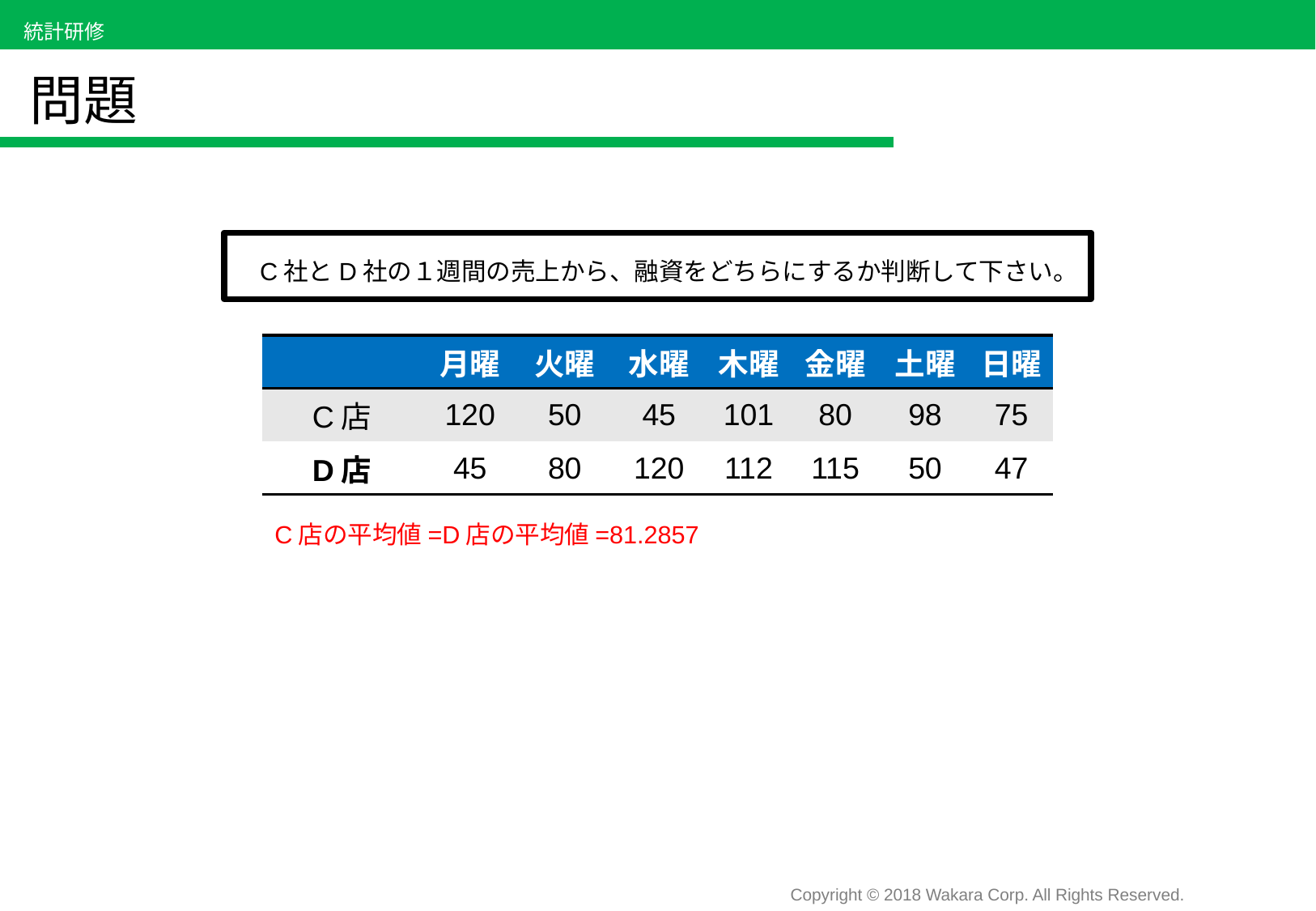

# 問題

C社とD社の１週間の売上から、融資をどちらにするか判断して下さい。
|  | 月曜 | 火曜 | 水曜 | 木曜 | 金曜 | 土曜 | 日曜 |
| --- | --- | --- | --- | --- | --- | --- | --- |
| C店 | 120 | 50 | 45 | 101 | 80 | 98 | 75 |
| D店 | 45 | 80 | 120 | 112 | 115 | 50 | 47 |
C店の平均値=D店の平均値=81.2857
58